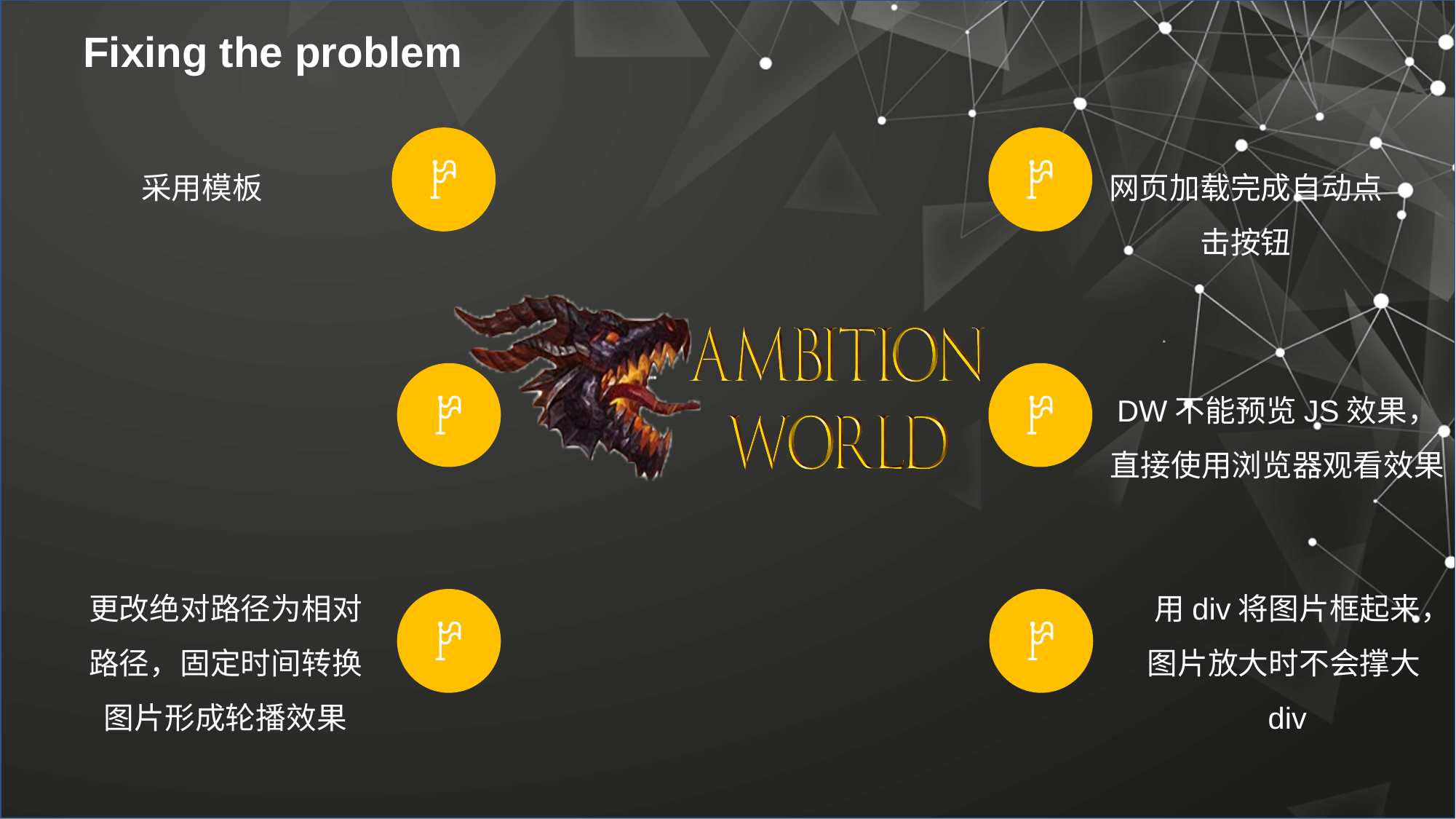

Fixing the problem

采用模板
网页加载完成自动点击按钮

DW不能预览JS效果，直接使用浏览器观看效果
更改绝对路径为相对路径，固定时间转换图片形成轮播效果
用div将图片框起来，图片放大时不会撑大div

16